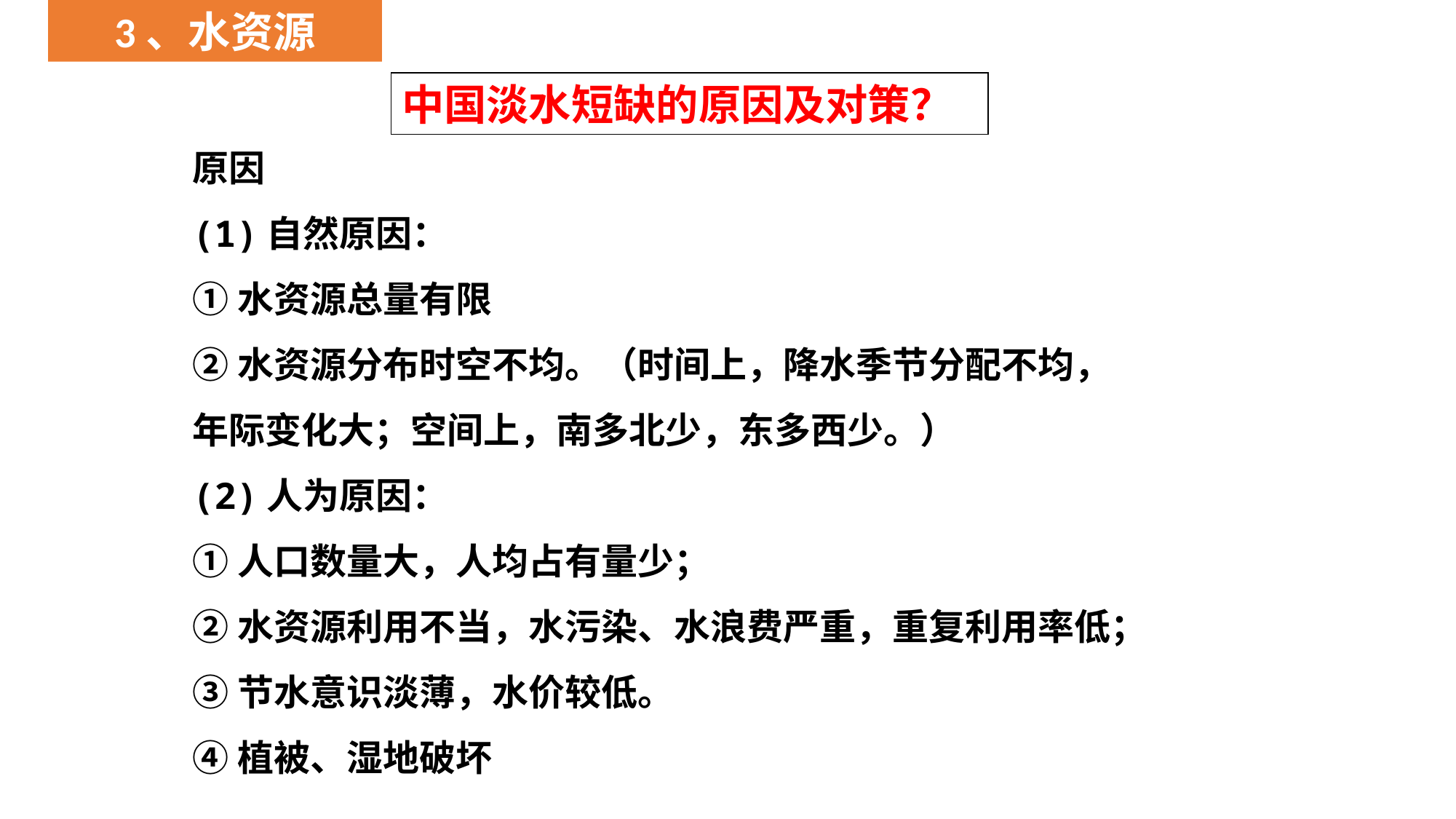

3、水资源
中国淡水短缺的原因及对策？
原因
(1)自然原因：
①水资源总量有限
②水资源分布时空不均。（时间上，降水季节分配不均，
年际变化大；空间上，南多北少，东多西少。）
(2)人为原因：
①人口数量大，人均占有量少；
②水资源利用不当，水污染、水浪费严重，重复利用率低；
③节水意识淡薄，水价较低。
④植被、湿地破坏